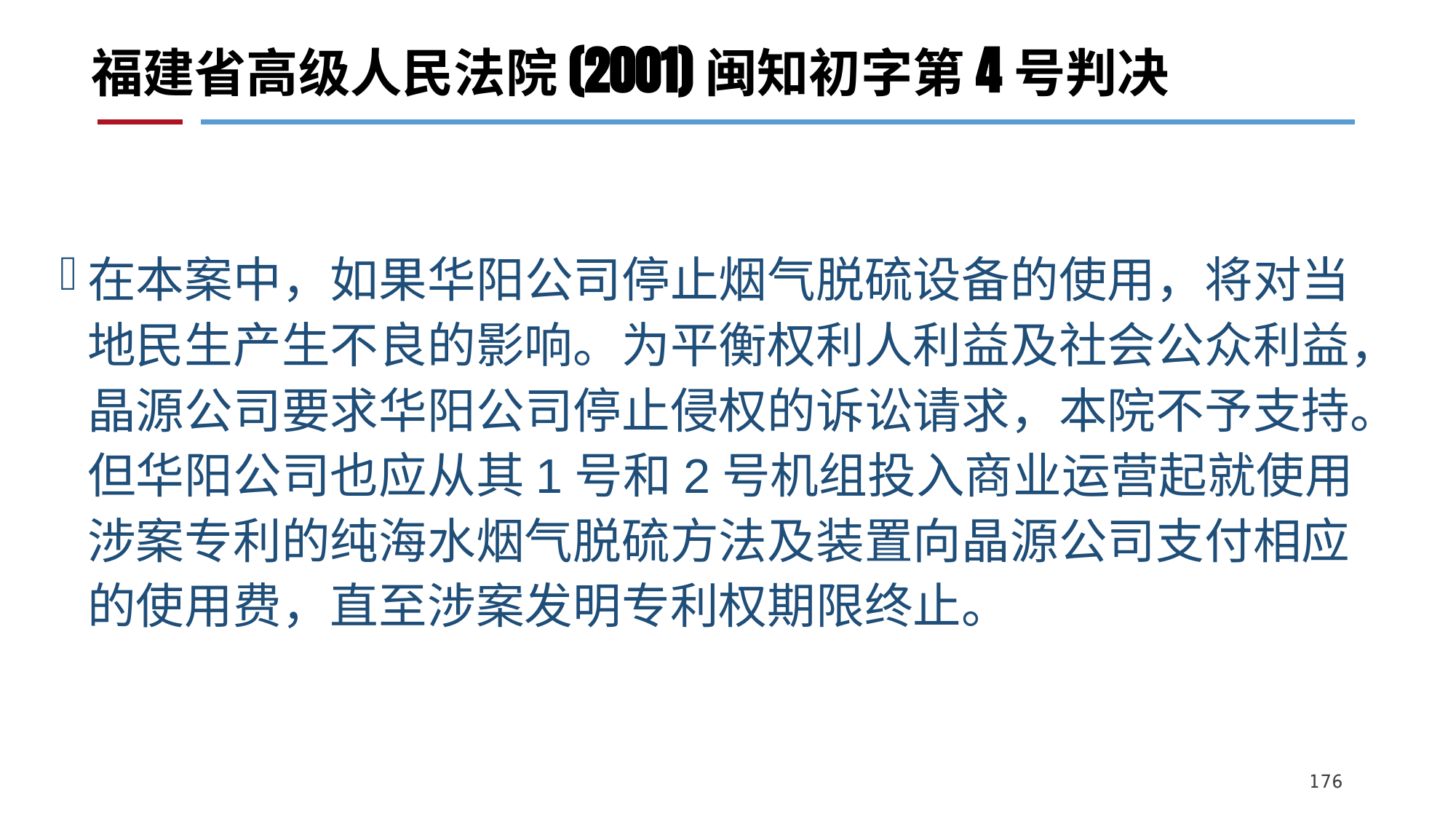

# 福建省高级人民法院(2001)闽知初字第4号判决

在本案中，如果华阳公司停止烟气脱硫设备的使用，将对当地民生产生不良的影响。为平衡权利人利益及社会公众利益，晶源公司要求华阳公司停止侵权的诉讼请求，本院不予支持。但华阳公司也应从其1号和2号机组投入商业运营起就使用涉案专利的纯海水烟气脱硫方法及装置向晶源公司支付相应的使用费，直至涉案发明专利权期限终止。

176